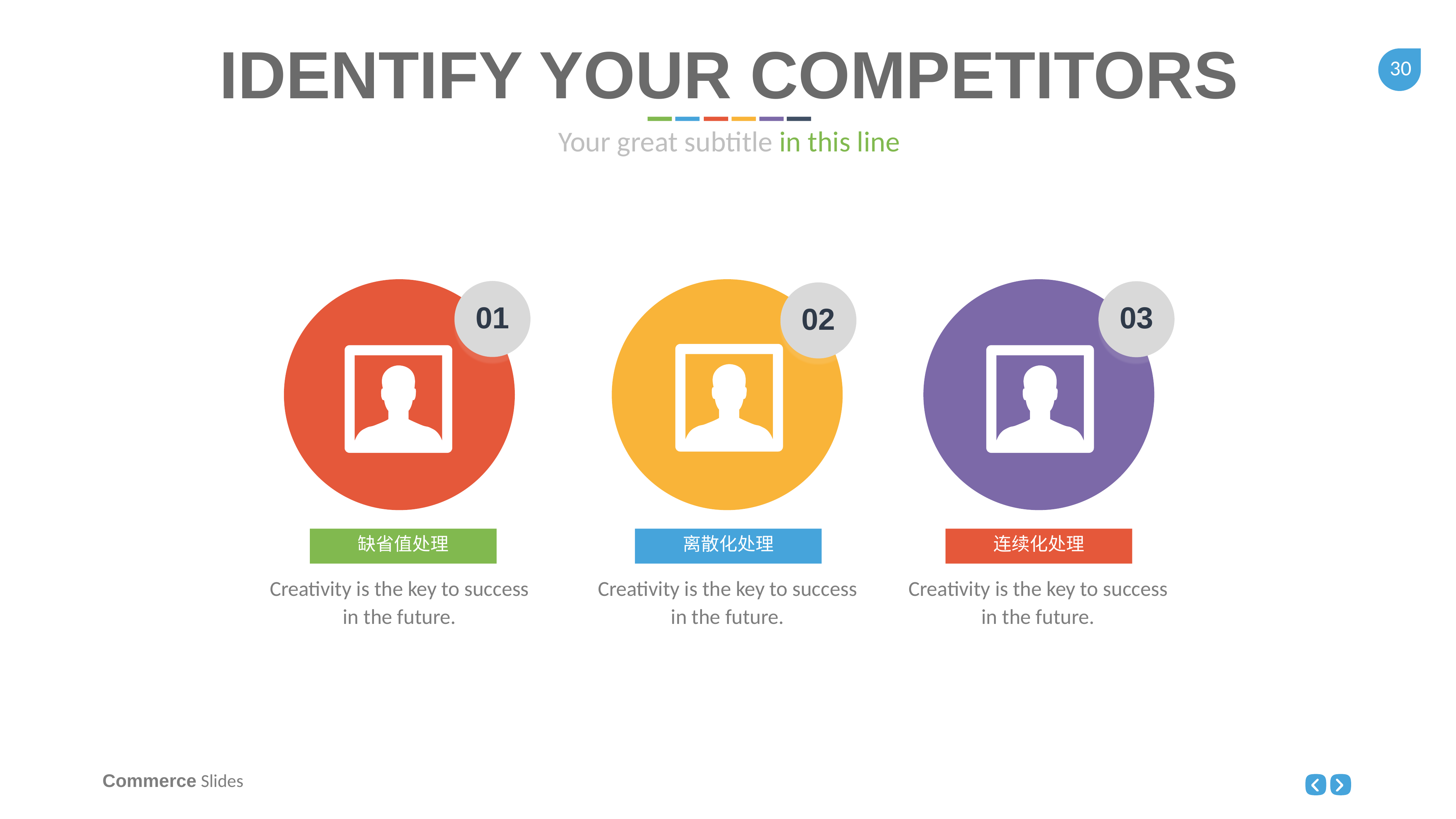

IDENTIFY YOUR COMPETITORS

Your great subtitle in this line

01

缺省值处理
Creativity is the key to success in the future.

02

离散化处理
Creativity is the key to success in the future.

03

连续化处理
Creativity is the key to success in the future.